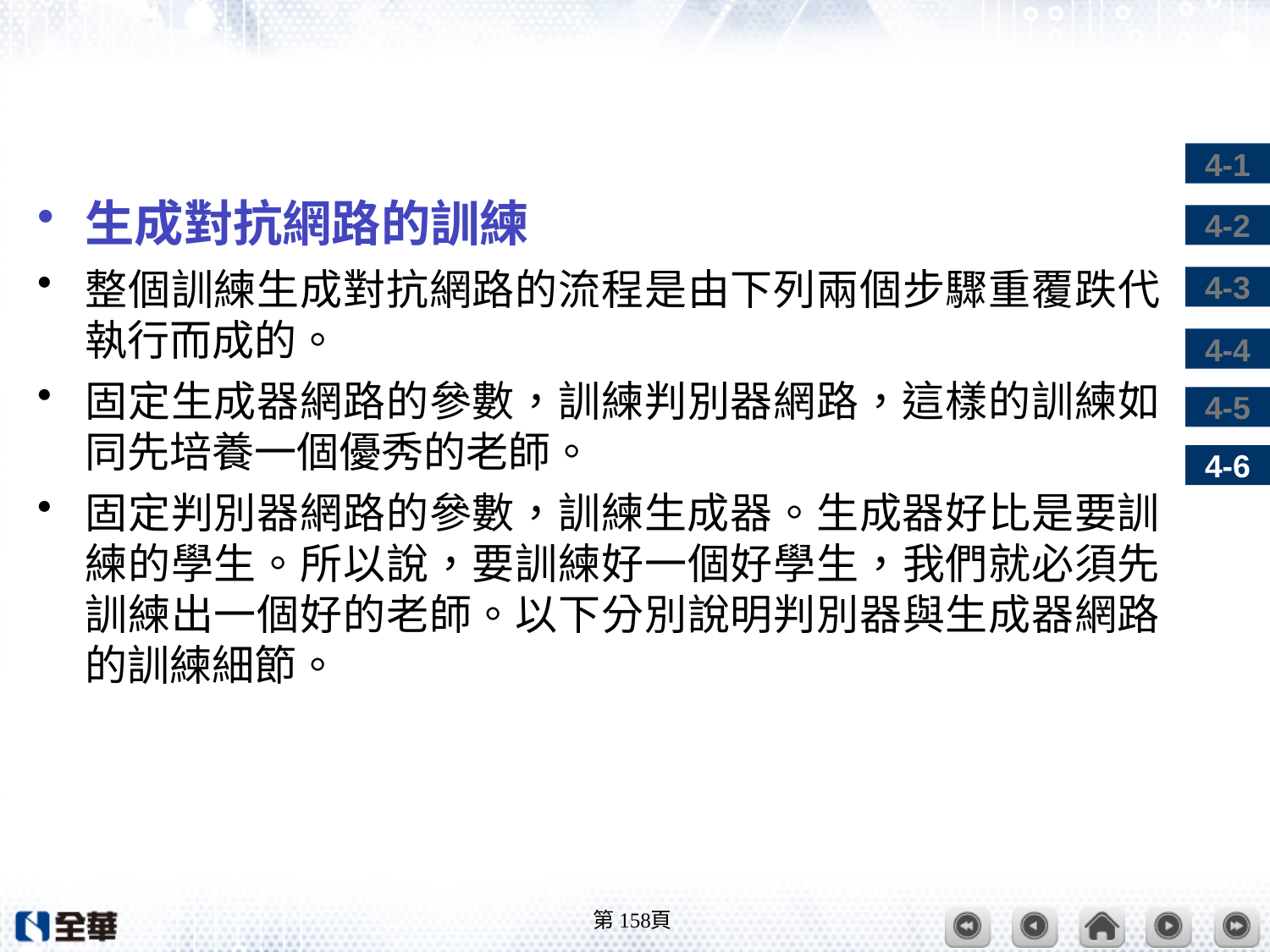

#
生成對抗網路的訓練
整個訓練生成對抗網路的流程是由下列兩個步驟重覆跌代執行而成的。
固定生成器網路的參數，訓練判別器網路，這樣的訓練如同先培養一個優秀的老師。
固定判別器網路的參數，訓練生成器。生成器好比是要訓練的學生。所以說，要訓練好一個好學生，我們就必須先訓練出一個好的老師。以下分別說明判別器與生成器網路的訓練細節。